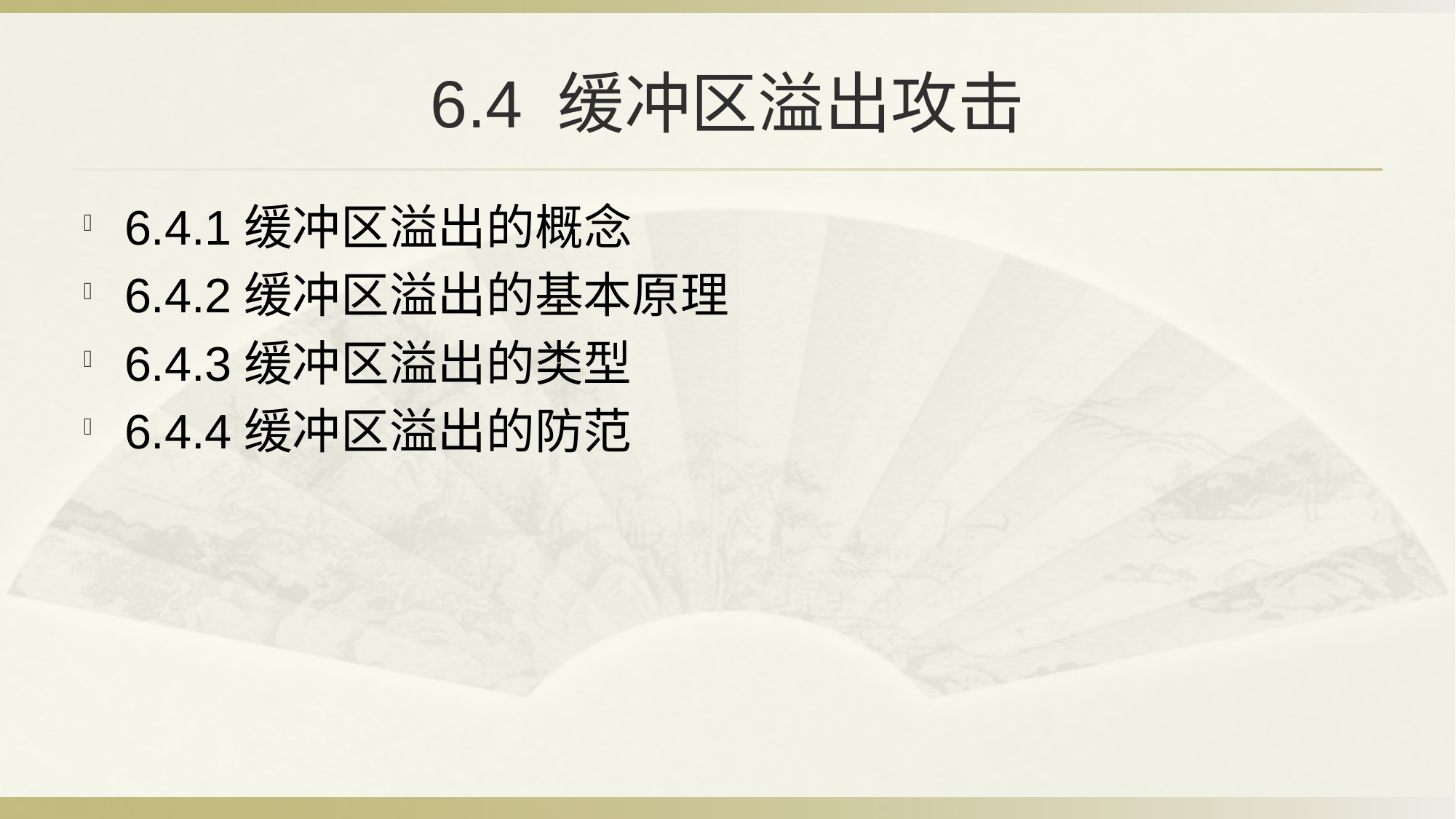

# 6.4 缓冲区溢出攻击
6.4.1缓冲区溢出的概念
6.4.2缓冲区溢出的基本原理
6.4.3缓冲区溢出的类型
6.4.4缓冲区溢出的防范